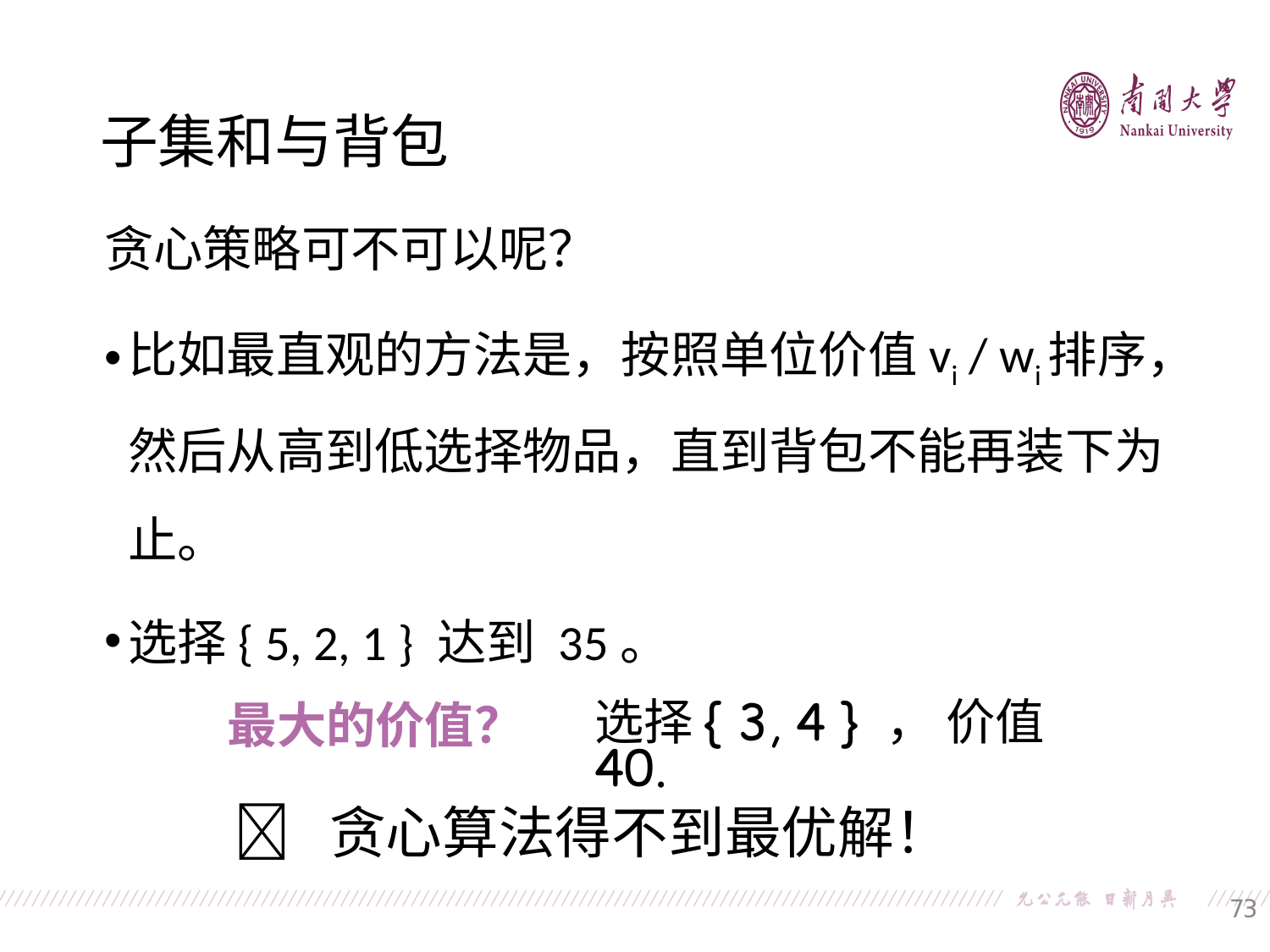

子集和与背包
贪心策略可不可以呢？
比如最直观的方法是，按照单位价值vi / wi排序，然后从高到低选择物品，直到背包不能再装下为止。
选择{ 5, 2, 1 } 达到 35。
最大的价值？
选择{ 3, 4 } ， 价值 40.
⇒  贪心算法得不到最优解！
73